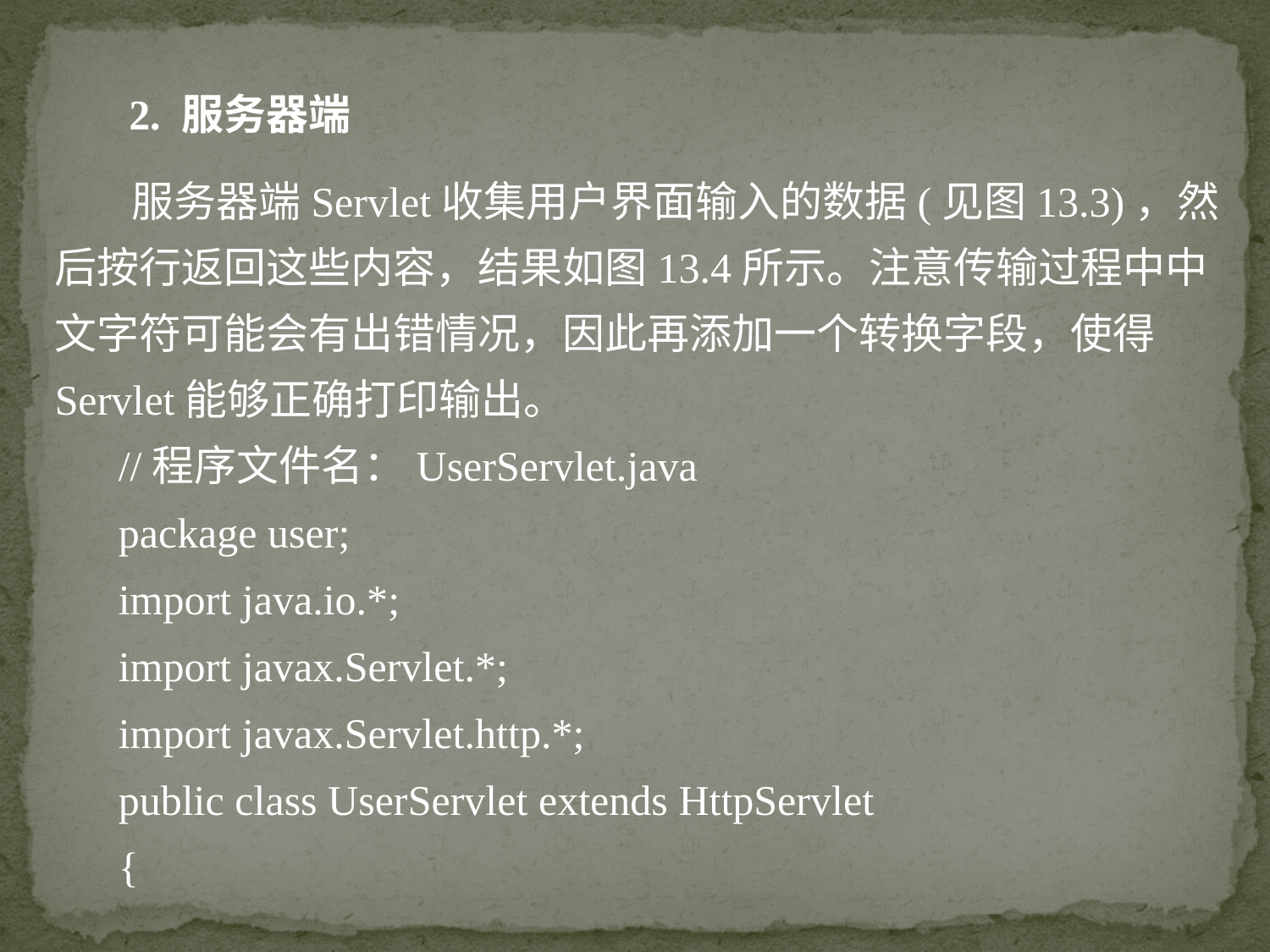

2. 服务器端
       服务器端Servlet收集用户界面输入的数据(见图13.3)，然后按行返回这些内容，结果如图13.4所示。注意传输过程中中文字符可能会有出错情况，因此再添加一个转换字段，使得Servlet能够正确打印输出。
//程序文件名：UserServlet.java
package user;
import java.io.*;
import javax.Servlet.*;
import javax.Servlet.http.*;
public class UserServlet extends HttpServlet
{